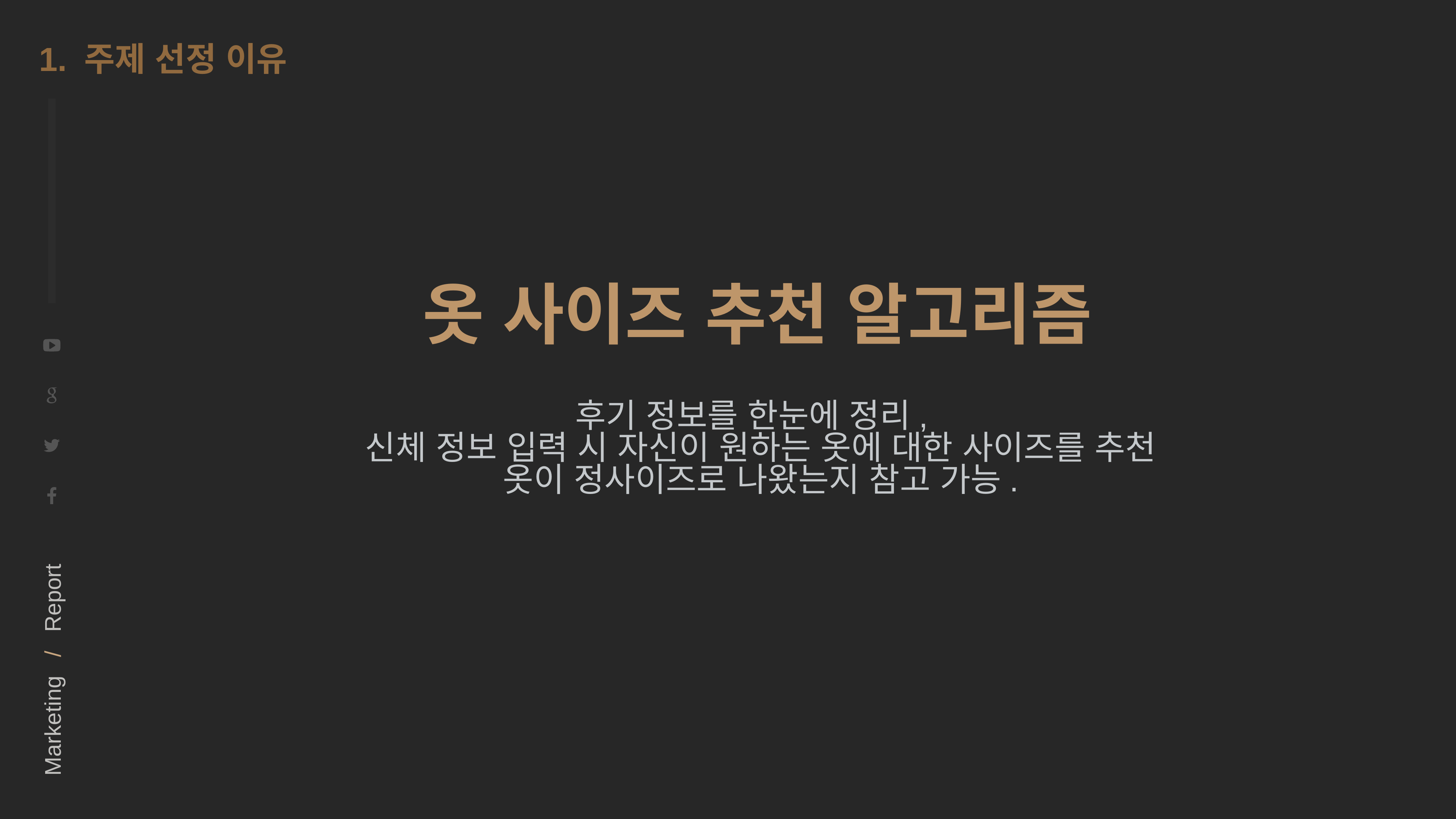

1. 주제 선정 이유
옷 사이즈 추천 알고리즘
후기 정보를 한눈에 정리,
신체 정보 입력 시 자신이 원하는 옷에 대한 사이즈를 추천
옷이 정사이즈로 나왔는지 참고 가능.

인터넷 쇼핑을 이용해 구매하는 편이지만,

-인터넷 쇼핑을 이용할때, 구매후기를 꼼꼼히 보고 사이즈를 고르는 고객들을 보고

-후기 정보들이 한눈에 정리되어있고, 자신이 원하는 옷에 대한 사이즈를 추천해 준다면 고객의 수고를 덜을 수 있음.

-또한 이 옷이 다른 옷에 비해 크게 나왔는지, 작게 나왔는지도 참고할 수 있으면 완벽할 것이라 생각하여 위와 같은 주제를 선정하였다.